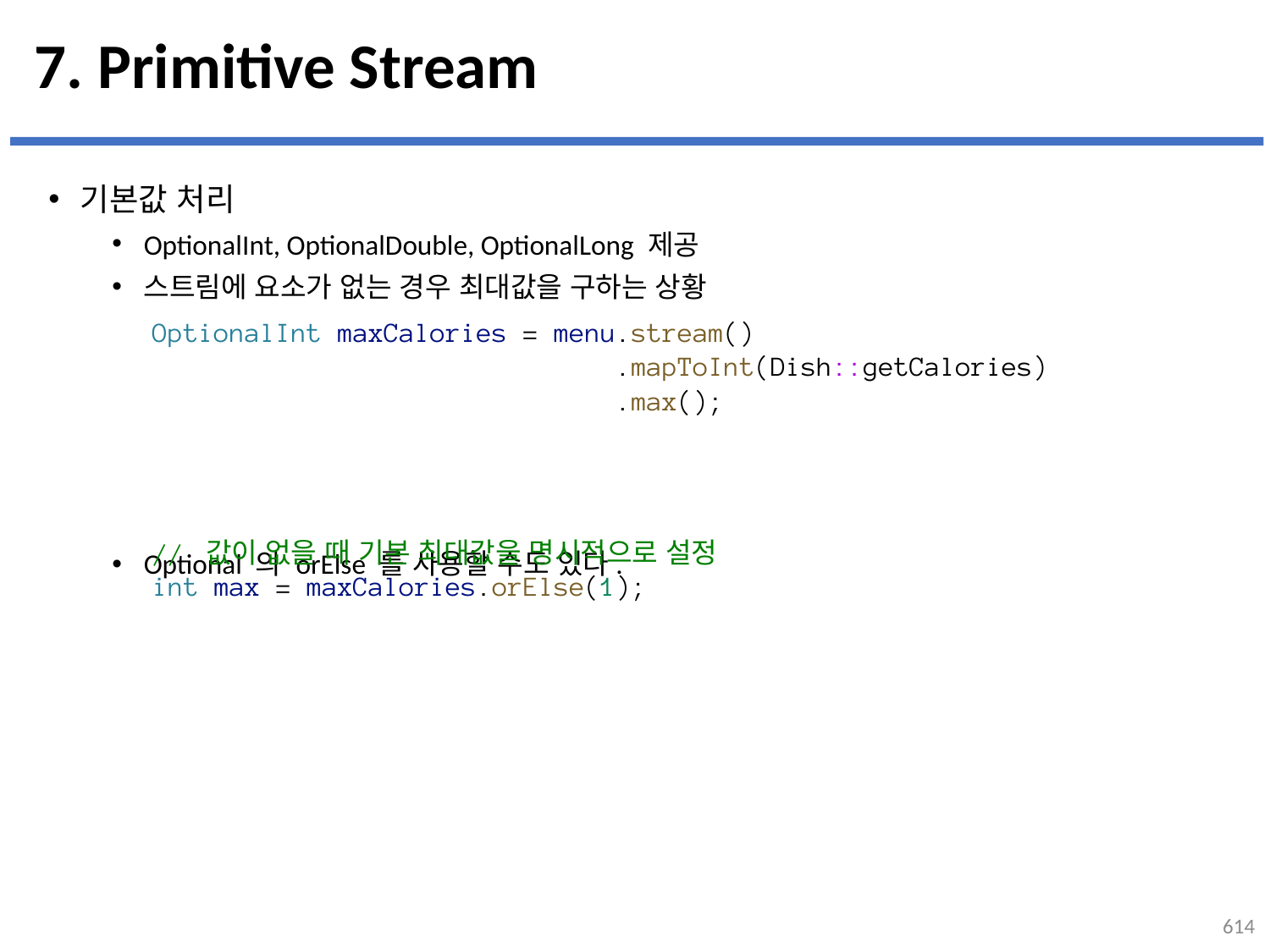

# 7. Primitive Stream
기본값 처리
OptionalInt, OptionalDouble, OptionalLong 제공
스트림에 요소가 없는 경우 최대값을 구하는 상황

Optional 의 orElse 를 사용할 수도 있다.

OptionalInt maxCalories = menu.stream()
                              .mapToInt(Dish::getCalories)
                              .max();
// 값이 없을 때 기본 최대값을 명시적으로 설정
int max = maxCalories.orElse(1);
614